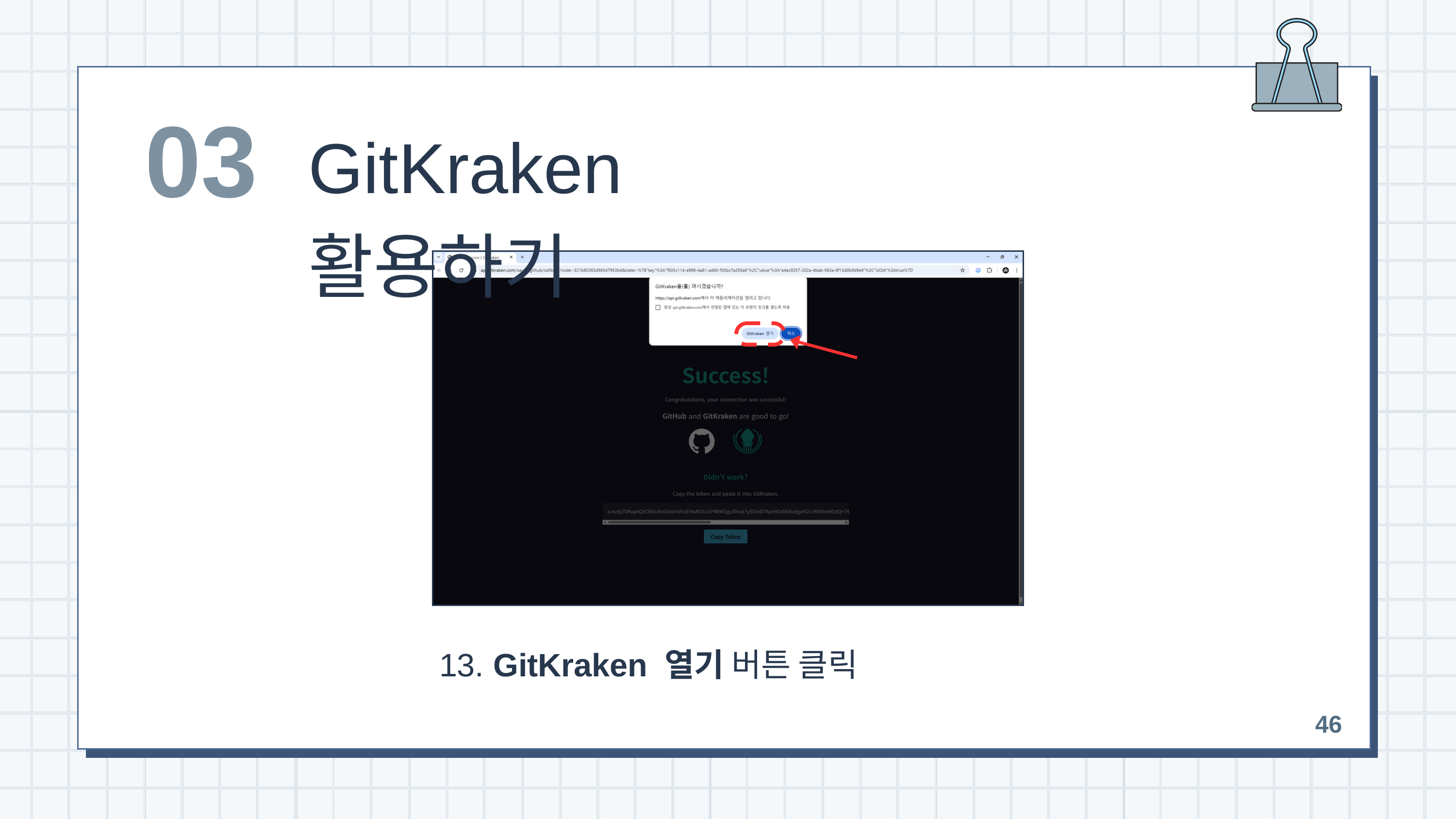

03
GitKraken 활용하기

   13. GitKraken 열기 버튼 클릭
46